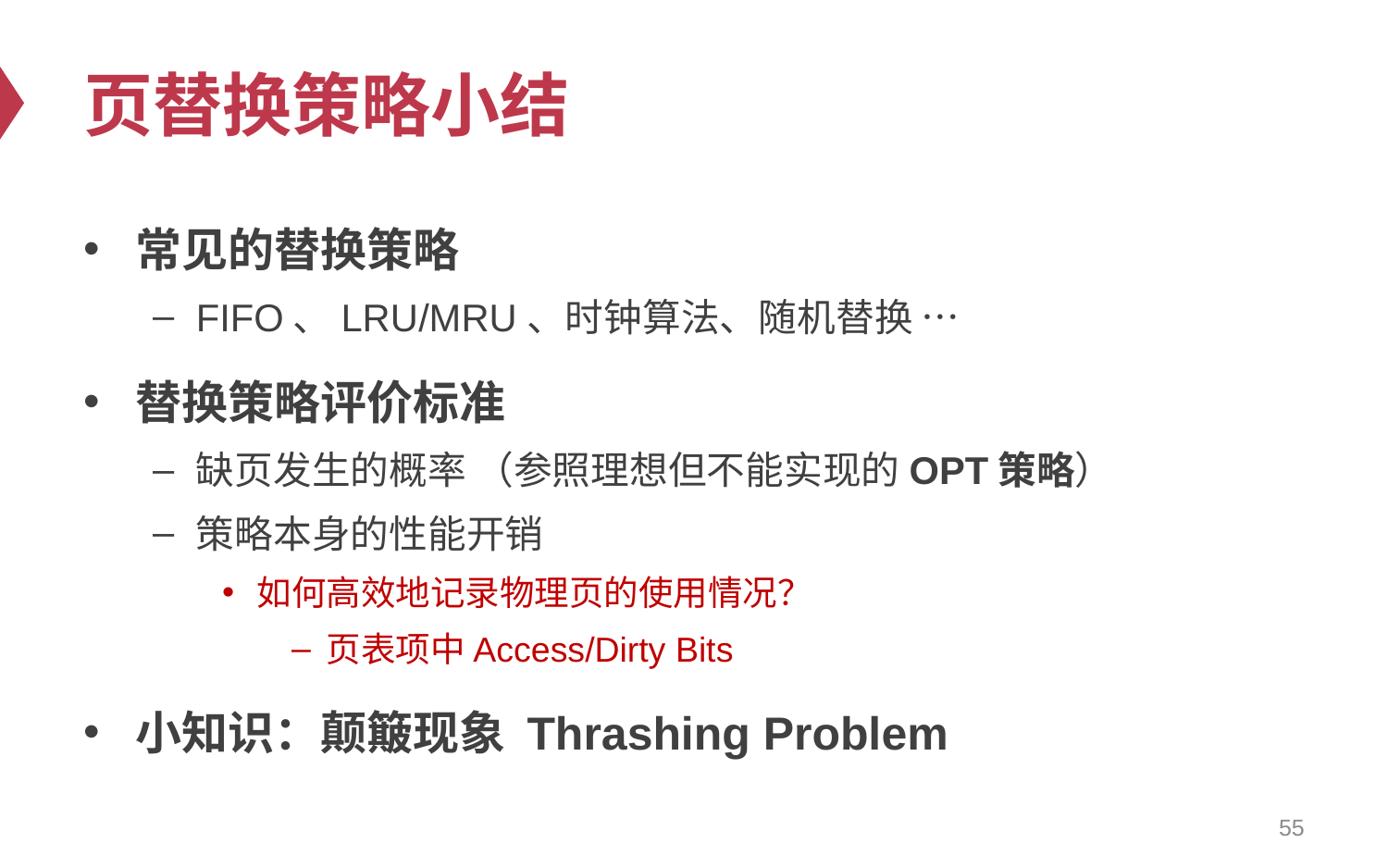

# 页替换策略小结
常见的替换策略
FIFO、LRU/MRU、时钟算法、随机替换 …
替换策略评价标准
缺页发生的概率 （参照理想但不能实现的OPT策略）
策略本身的性能开销
如何高效地记录物理页的使用情况？
页表项中Access/Dirty Bits
小知识：颠簸现象 Thrashing Problem

55